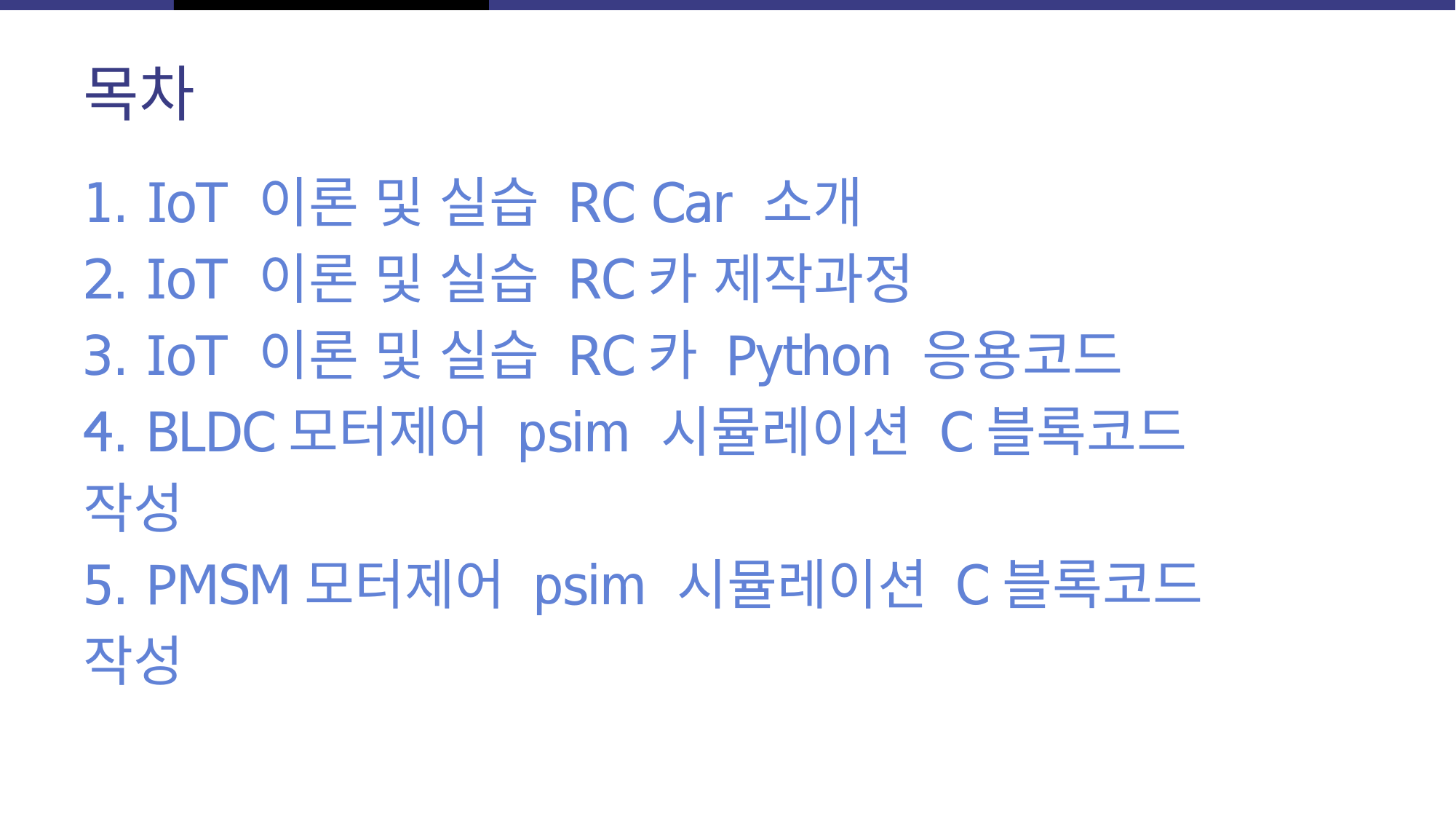

# 목차
1. IoT 이론 및 실습 RC Car 소개
2. IoT 이론 및 실습 RC카 제작과정
3. IoT 이론 및 실습 RC카 Python 응용코드
4. BLDC모터제어 psim 시뮬레이션 C블록코드
작성
5. PMSM모터제어 psim 시뮬레이션 C블록코드
작성